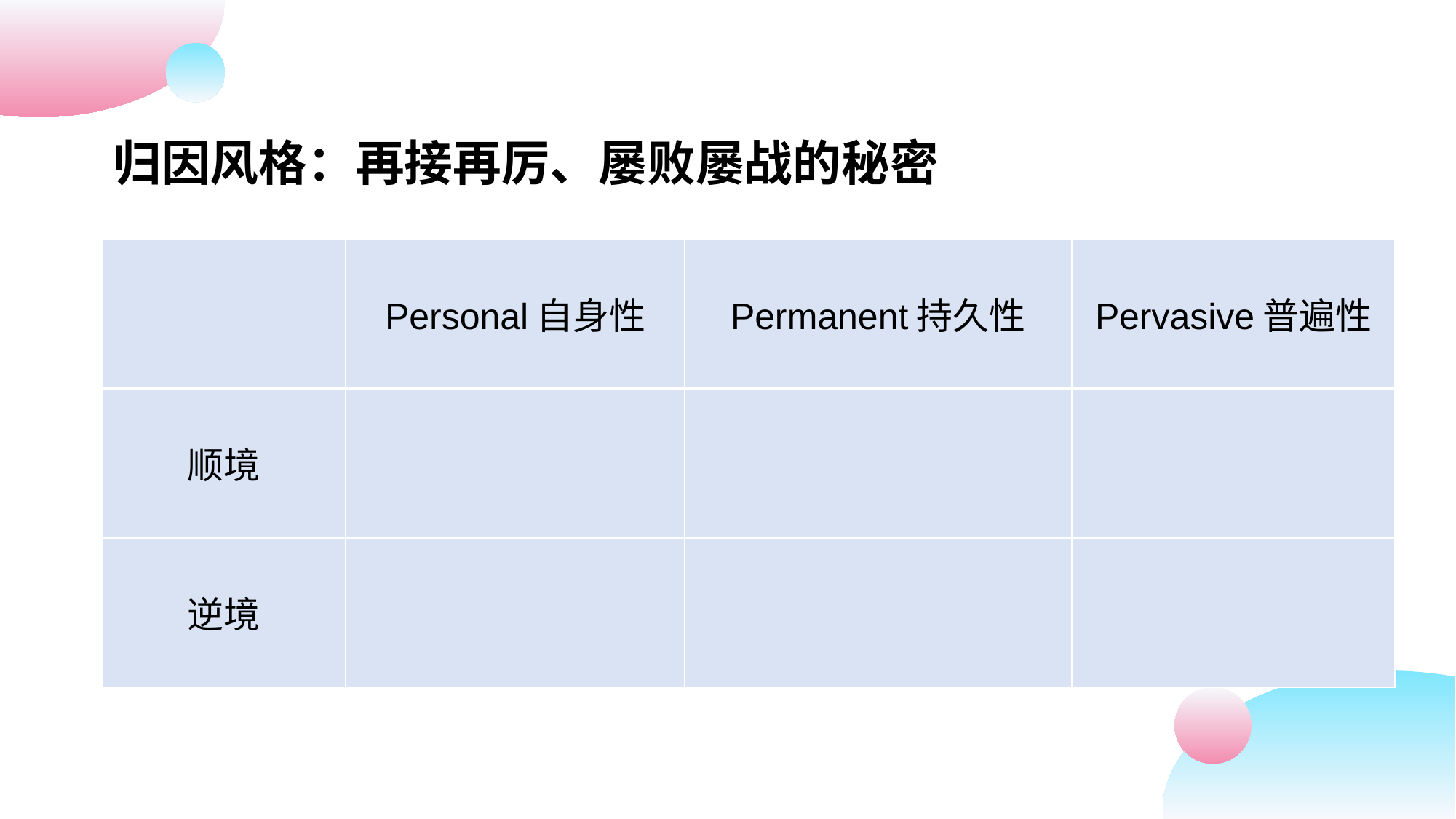

归因风格：再接再厉、屡败屡战的秘密
|  | Personal自身性 | Permanent持久性 | Pervasive普遍性 |
| --- | --- | --- | --- |
| 顺境 |  |  |  |
| 逆境 |  |  |  |